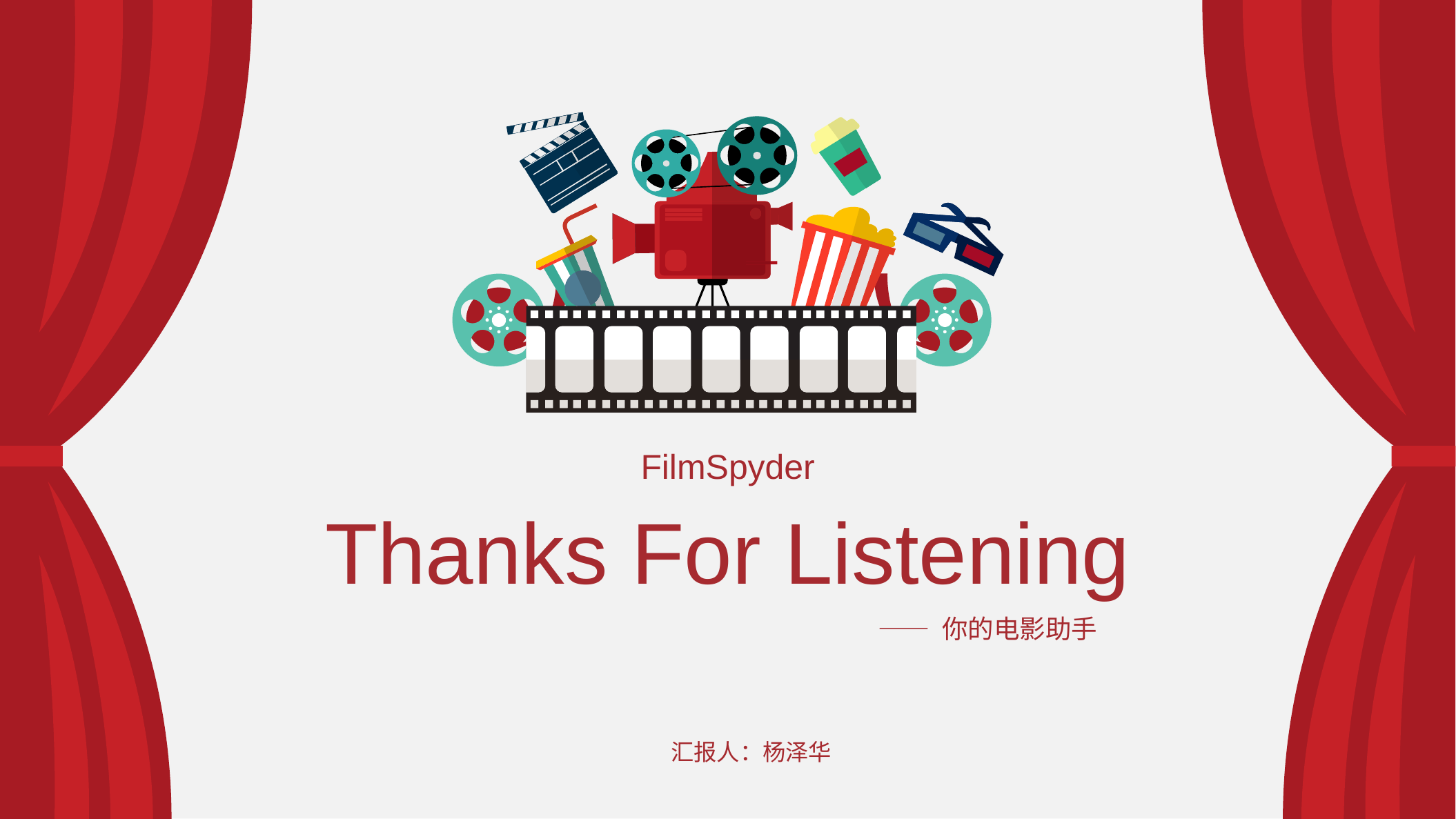

FilmSpyder
Thanks For Listening
—— 你的电影助手
汇报人：杨泽华